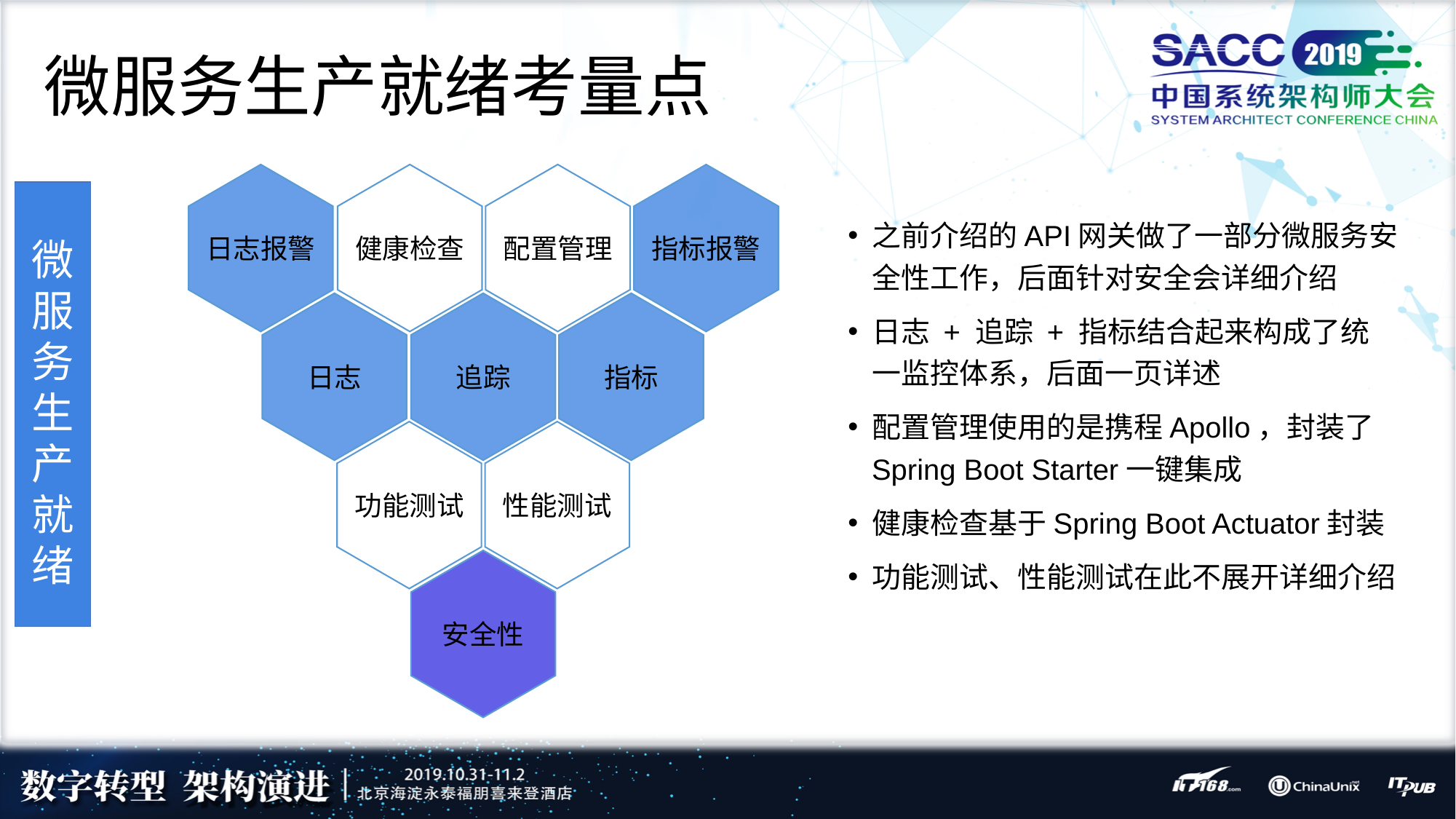

# 微服务生产就绪考量点

之前介绍的API网关做了一部分微服务安全性工作，后面针对安全会详细介绍
日志 + 追踪 + 指标结合起来构成了统一监控体系，后面一页详述
配置管理使用的是携程Apollo，封装了Spring Boot Starter一键集成
健康检查基于Spring Boot Actuator封装
功能测试、性能测试在此不展开详细介绍
日志报警
健康检查
配置管理
指标报警

微服务生产就绪
日志
追踪
指标
功能测试
性能测试
安全性